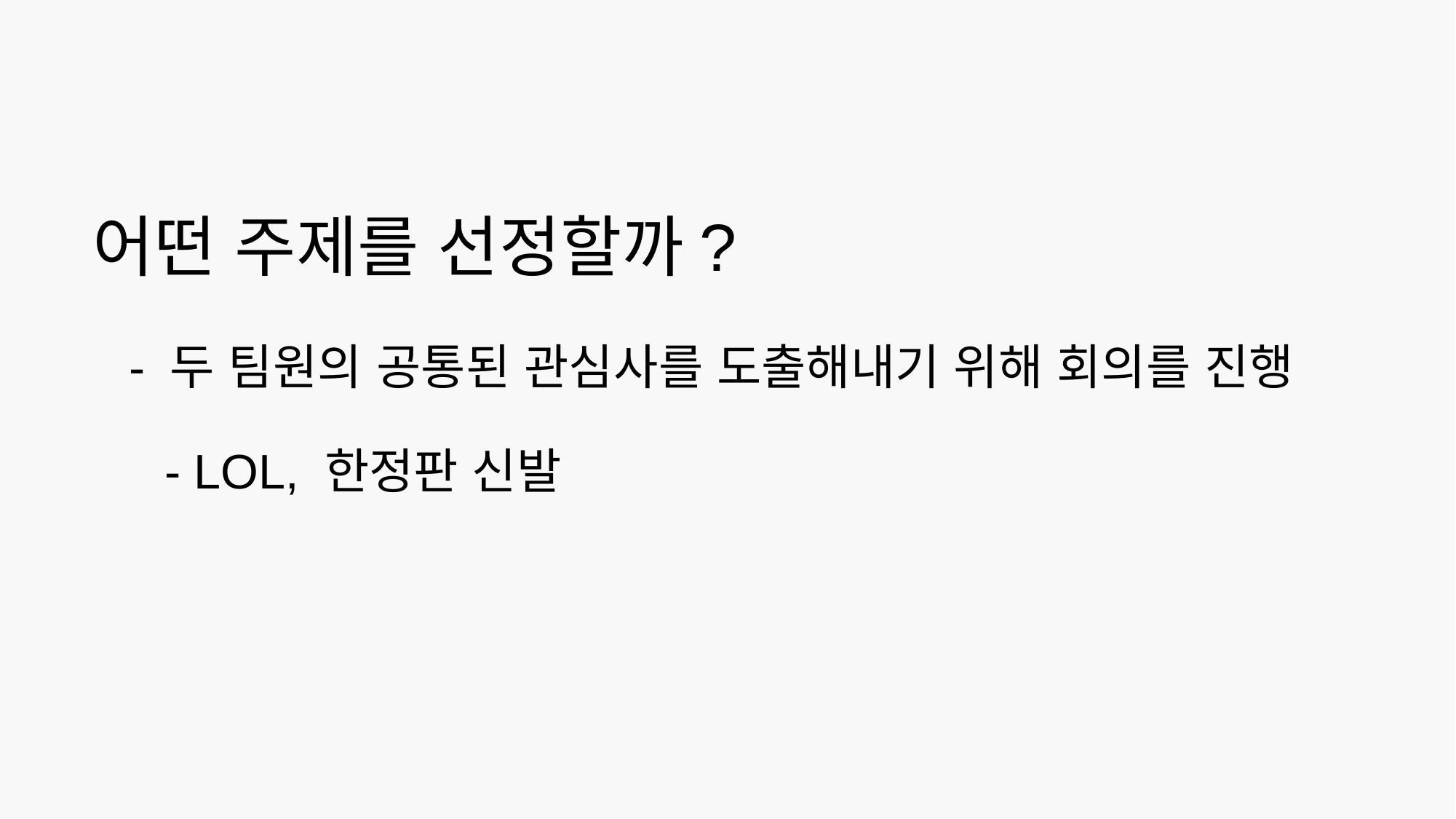

# 어떤 주제를 선정할까?
- 두 팀원의 공통된 관심사를 도출해내기 위해 회의를 진행
- LOL, 한정판 신발